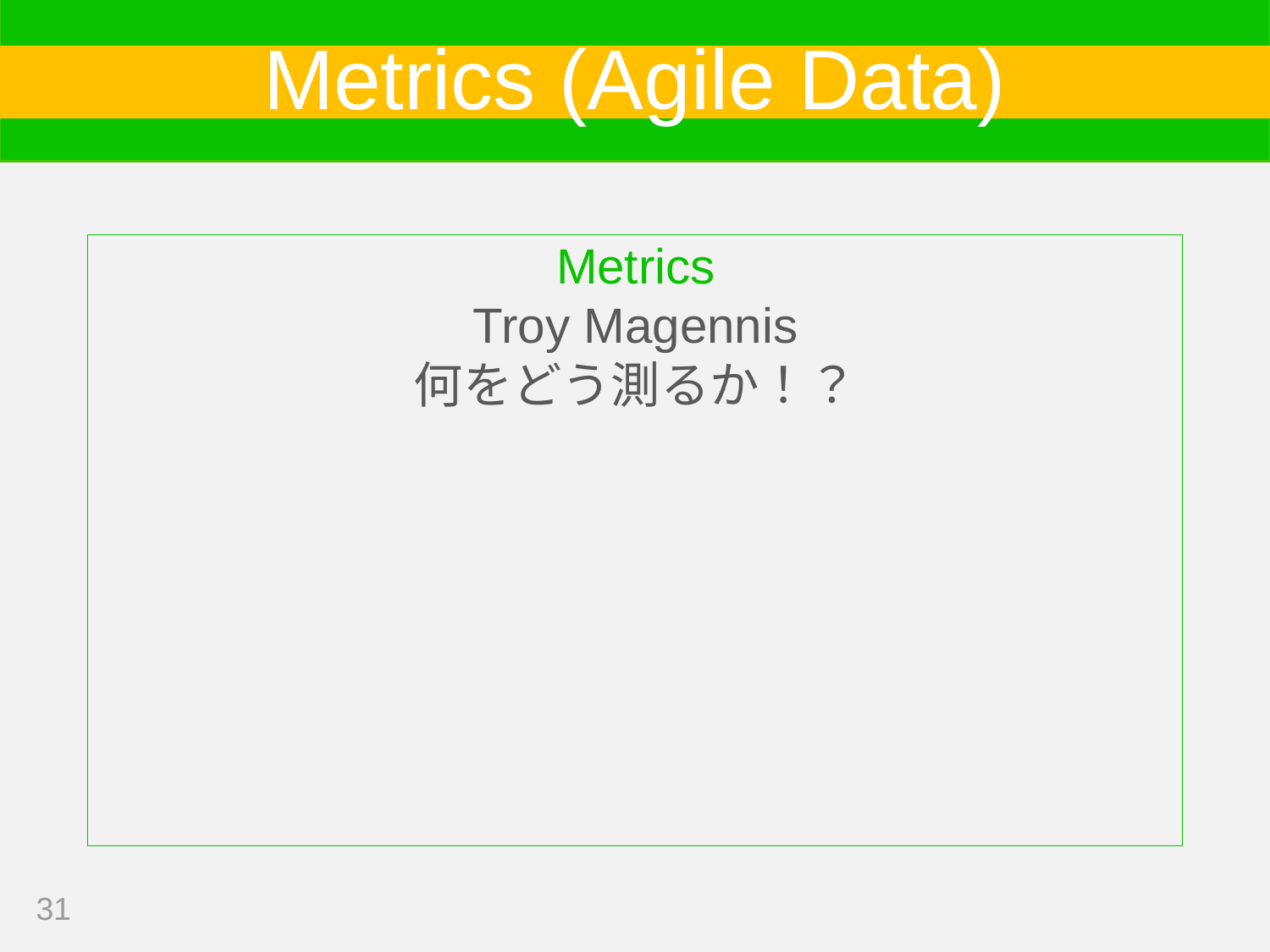

# Metrics (Agile Data)
Metrics
Troy Magennis
何をどう測るか！？
31